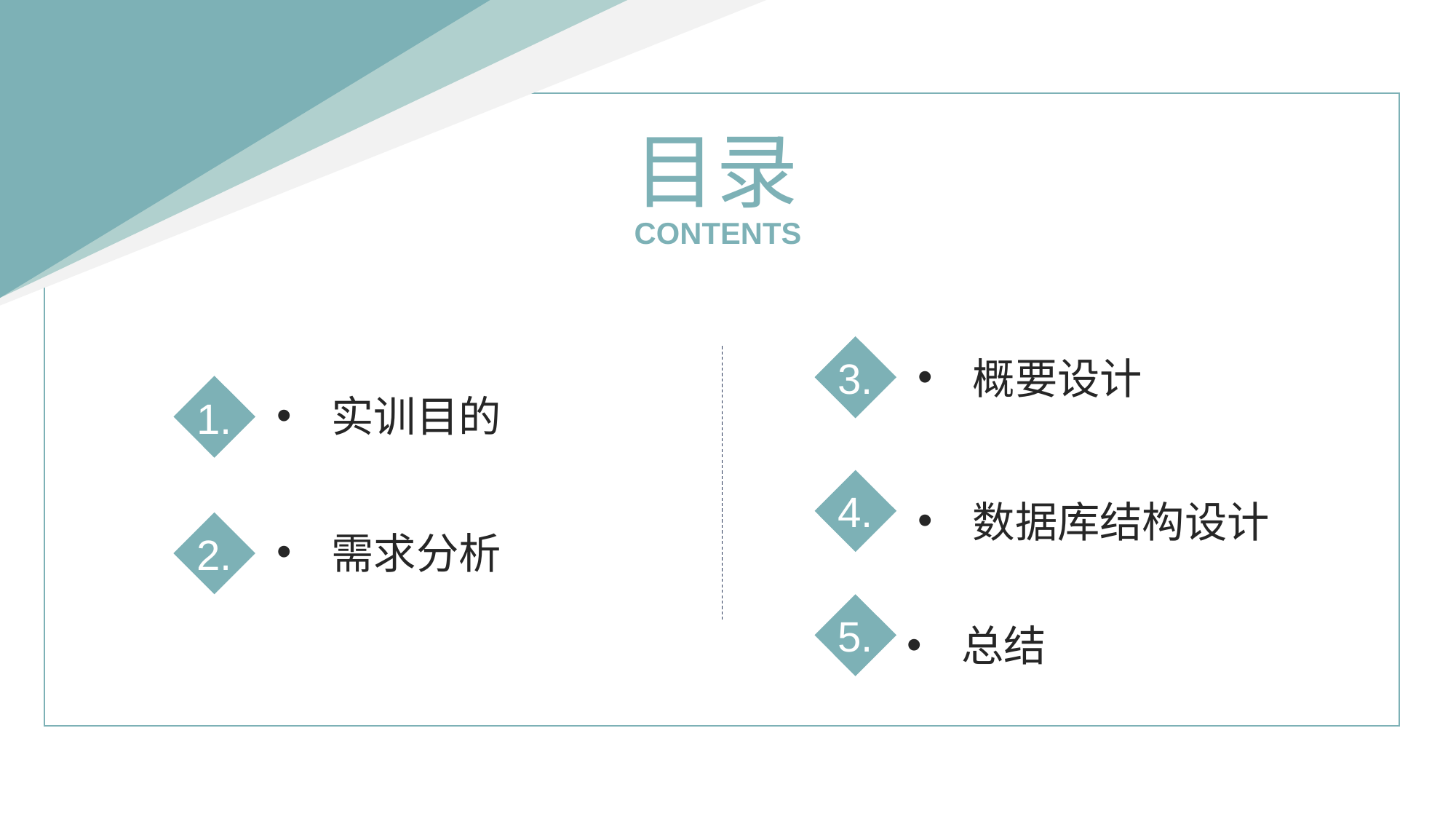

目录
CONTENTS

概要设计
3.

实训目的
1.

4.
数据库结构设计

需求分析
2.

5.
总结